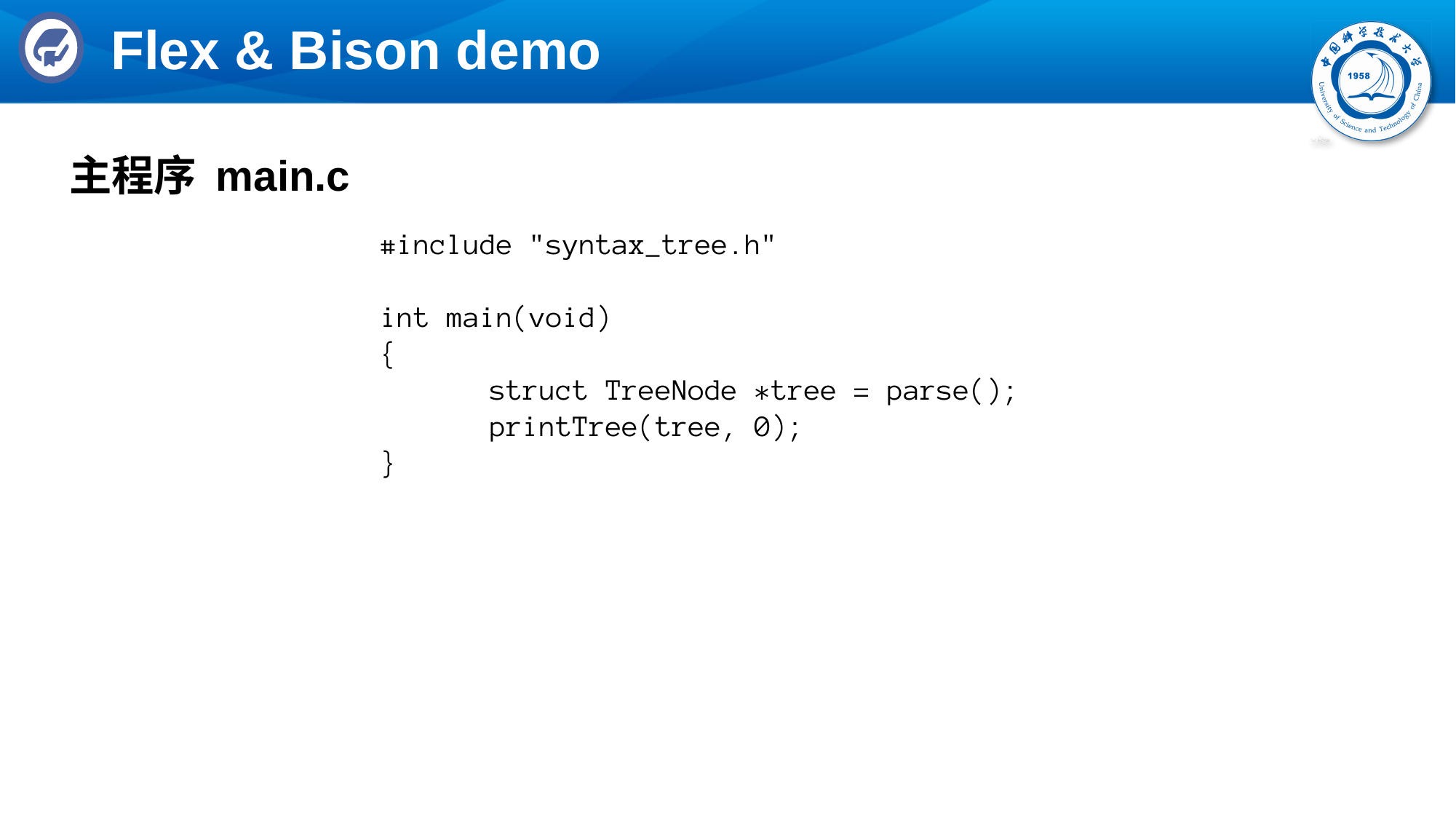

# Flex & Bison demo
主程序 main.c

#include "syntax_tree.h"

int main(void)
{
	struct TreeNode *tree = parse();
	printTree(tree, 0);
}